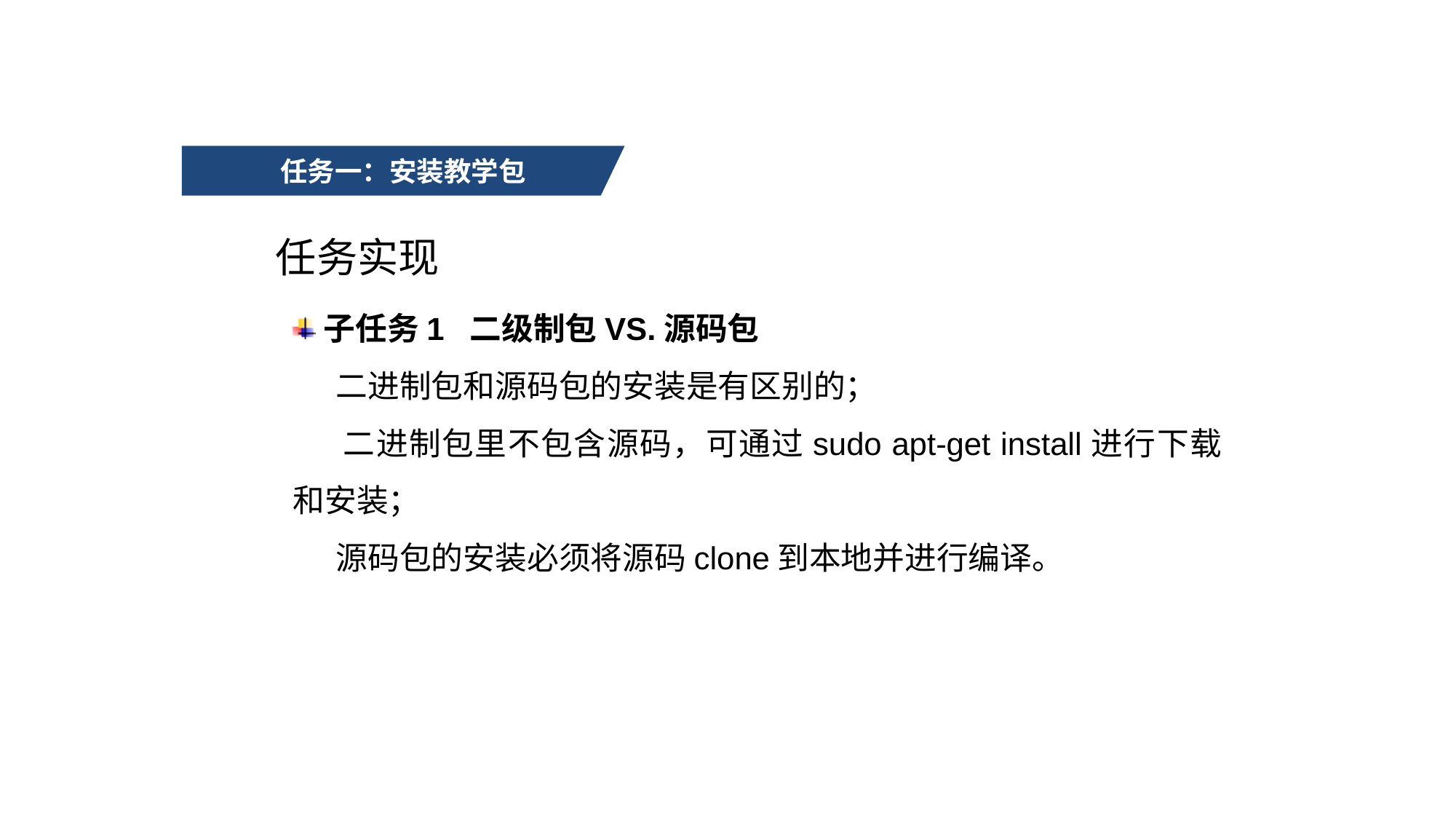

任务一：安装教学包
任务实现
子任务1  二级制包VS.源码包
     二进制包和源码包的安装是有区别的；
     二进制包里不包含源码，可通过sudo apt-get install进行下载和安装；
     源码包的安装必须将源码clone到本地并进行编译。